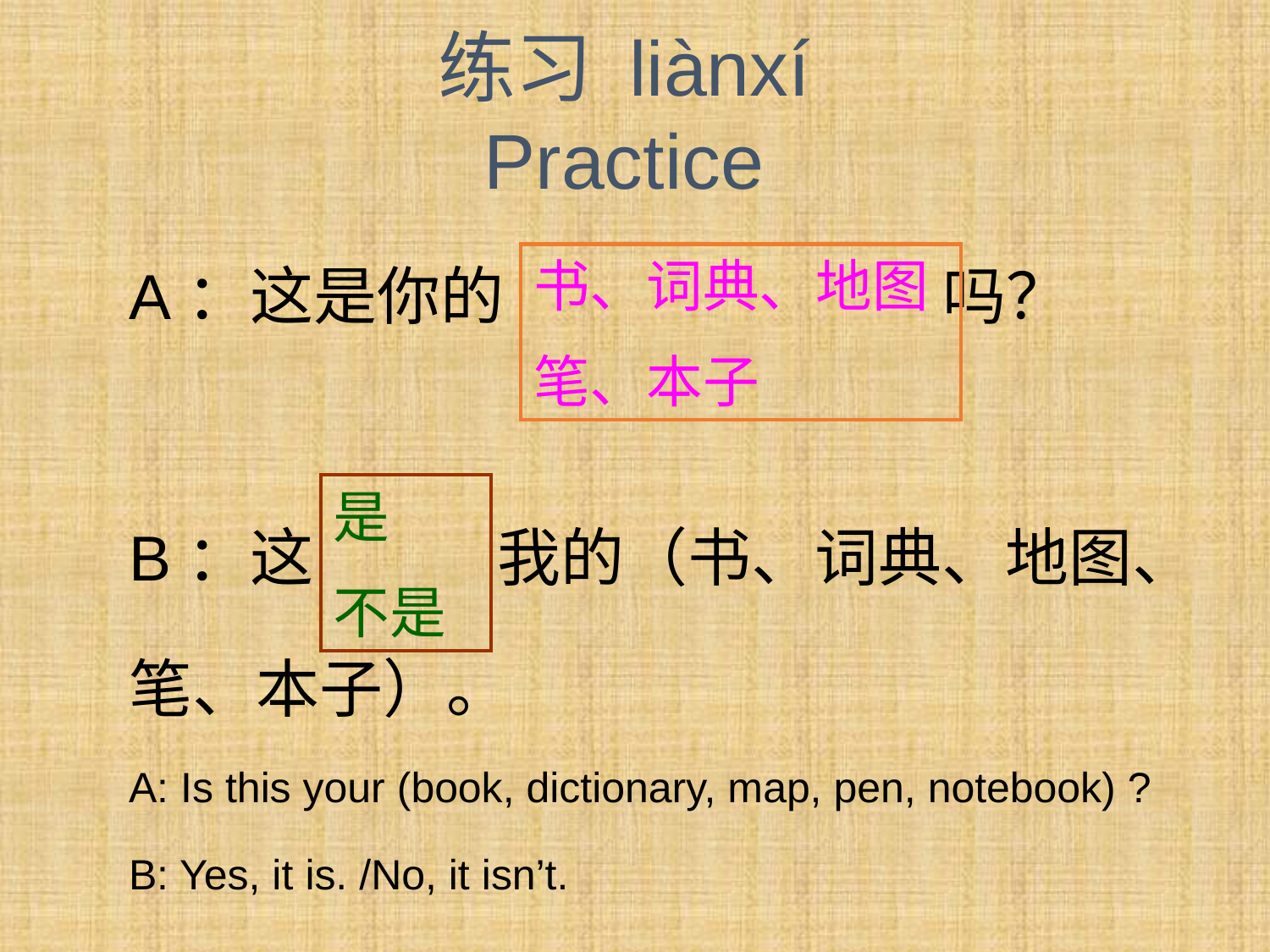

练习 liànxí
Practice
A：这是你的                               吗？

B：这             我的（书、词典、地图、
笔、本子）。
A: Is this your (book, dictionary, map, pen, notebook) ?
B: Yes, it is. /No, it isn’t.
书、词典、地图
笔、本子
是
不是